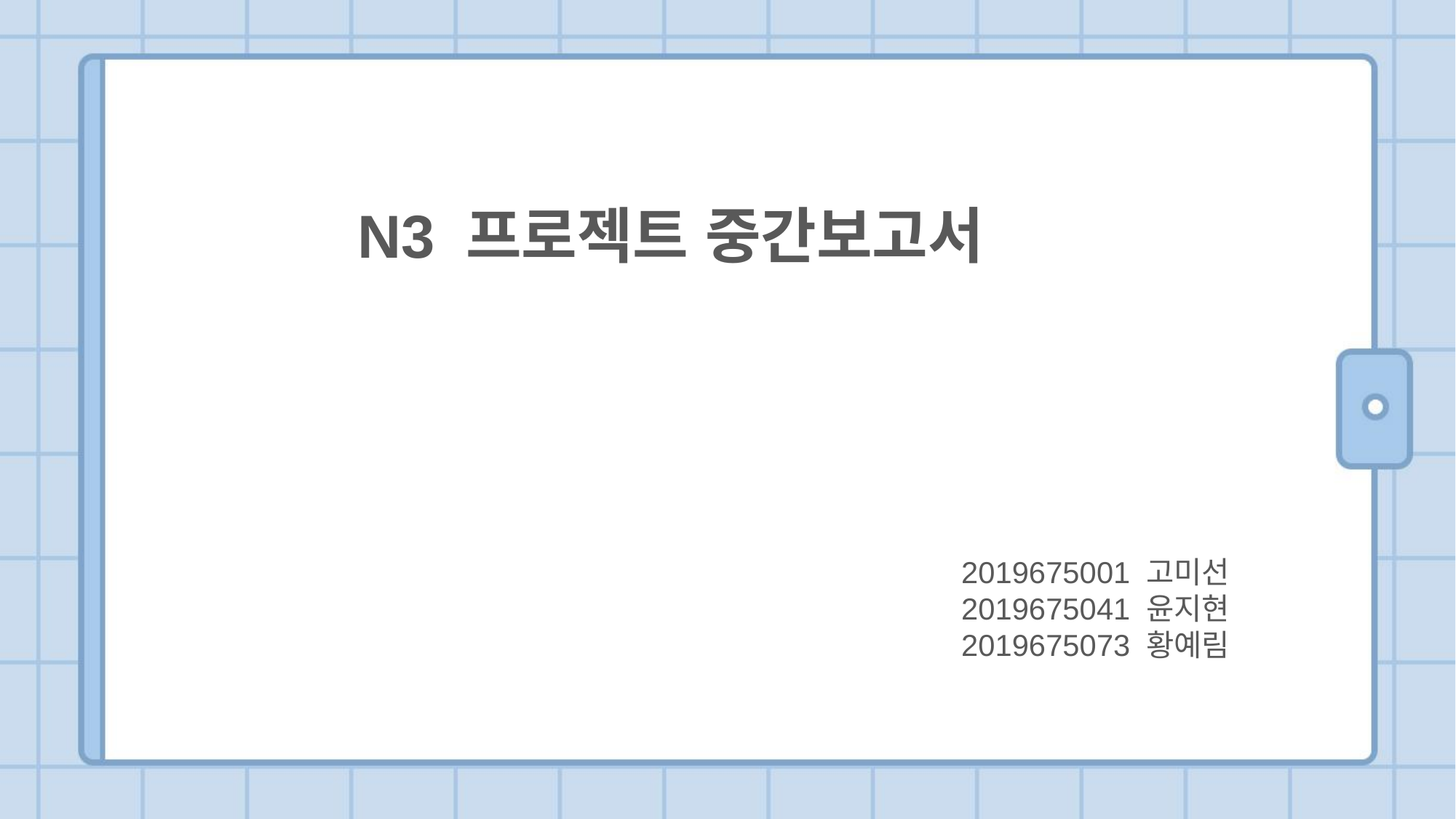

N3 프로젝트 중간보고서
2019675001 고미선
2019675041 윤지현
2019675073 황예림